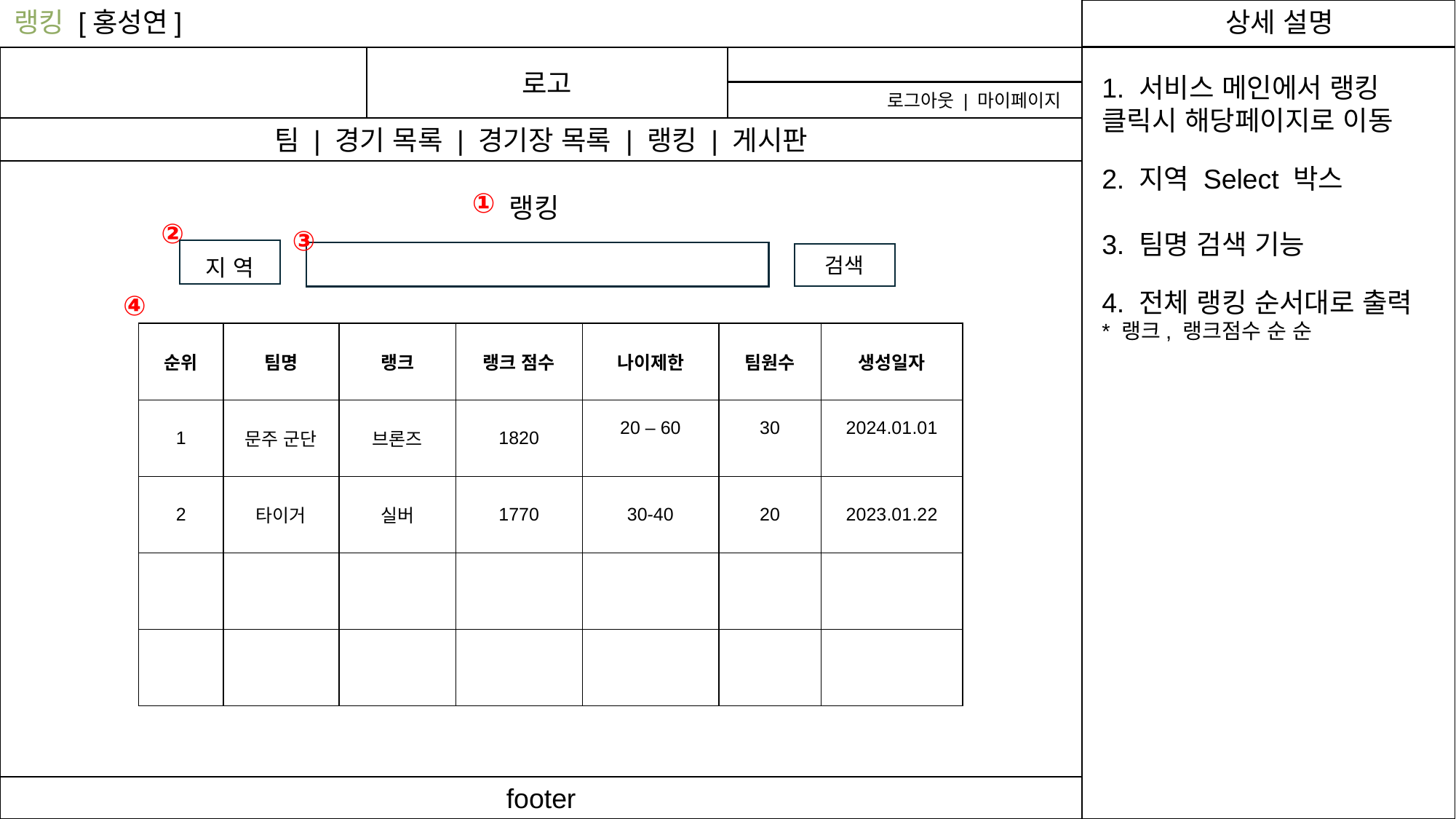

랭킹 [홍성연]

상세 설명

로고

1. 서비스 메인에서 랭킹 클릭시 해당페이지로 이동

2. 지역 Select 박스

3. 팀명 검색 기능

4. 전체 랭킹 순서대로 출력
* 랭크, 랭크점수 순 순
로그아웃 | 마이페이지
팀 | 경기 목록 | 경기장 목록 | 랭킹 | 게시판

①
랭킹
②
③

검색
지 역
④
| 순위 | 팀명 | 랭크 | 랭크 점수 | 나이제한 | 팀원수 | 생성일자 |
| --- | --- | --- | --- | --- | --- | --- |
| 1 | 문주 군단 | 브론즈 | 1820 | 20 – 60 | 30 | 2024.01.01 |
| 2 | 타이거 | 실버 | 1770 | 30-40 | 20 | 2023.01.22 |
|  |  |  |  |  |  |  |
|  |  |  |  |  |  |  |
footer